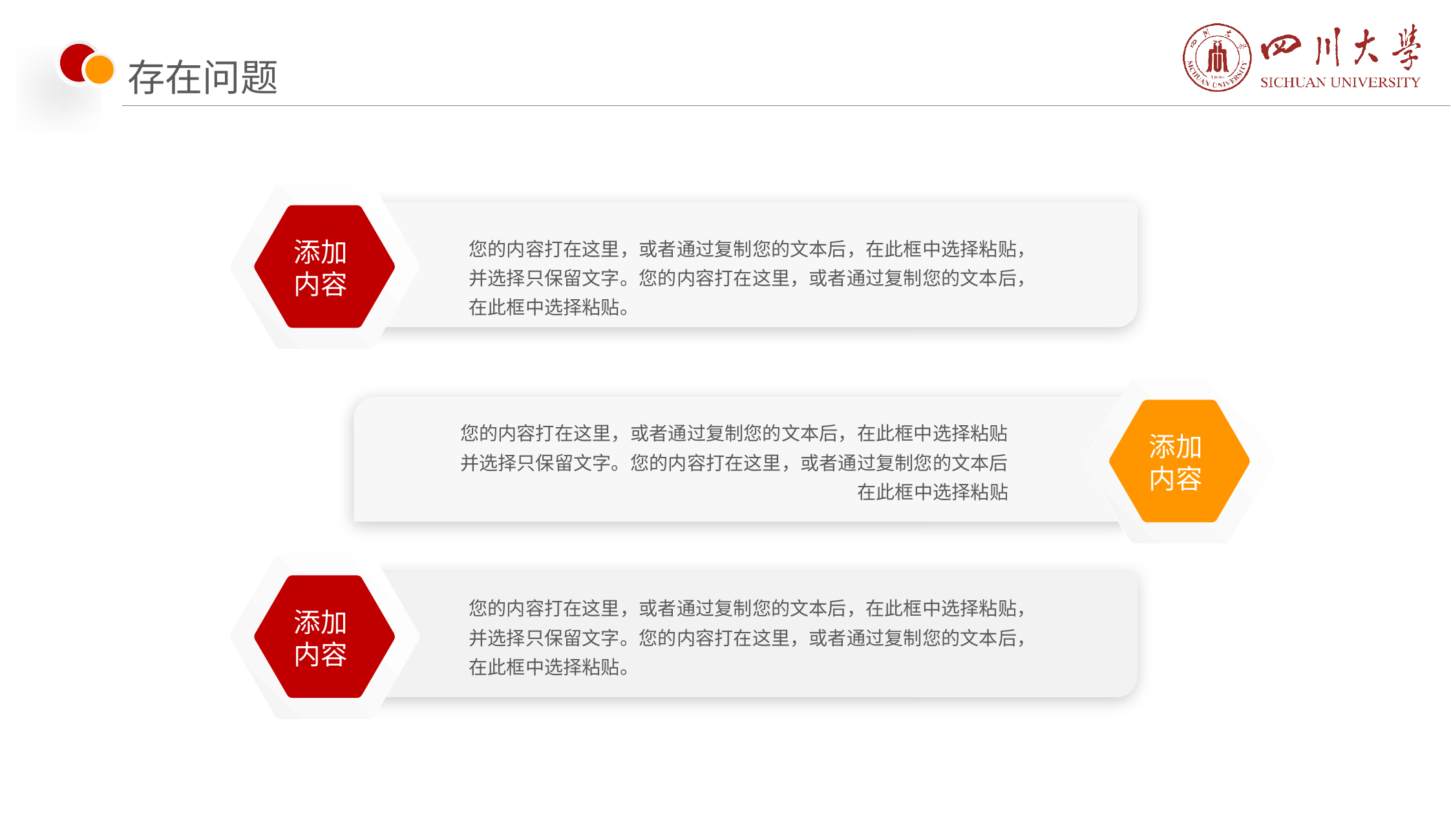

# 存在问题

添加
内容

您的内容打在这里，或者通过复制您的文本后，在此框中选择粘贴，并选择只保留文字。您的内容打在这里，或者通过复制您的文本后，在此框中选择粘贴。

添加
内容

您的内容打在这里，或者通过复制您的文本后，在此框中选择粘贴并选择只保留文字。您的内容打在这里，或者通过复制您的文本后在此框中选择粘贴

添加
内容

您的内容打在这里，或者通过复制您的文本后，在此框中选择粘贴，并选择只保留文字。您的内容打在这里，或者通过复制您的文本后，在此框中选择粘贴。
延迟符